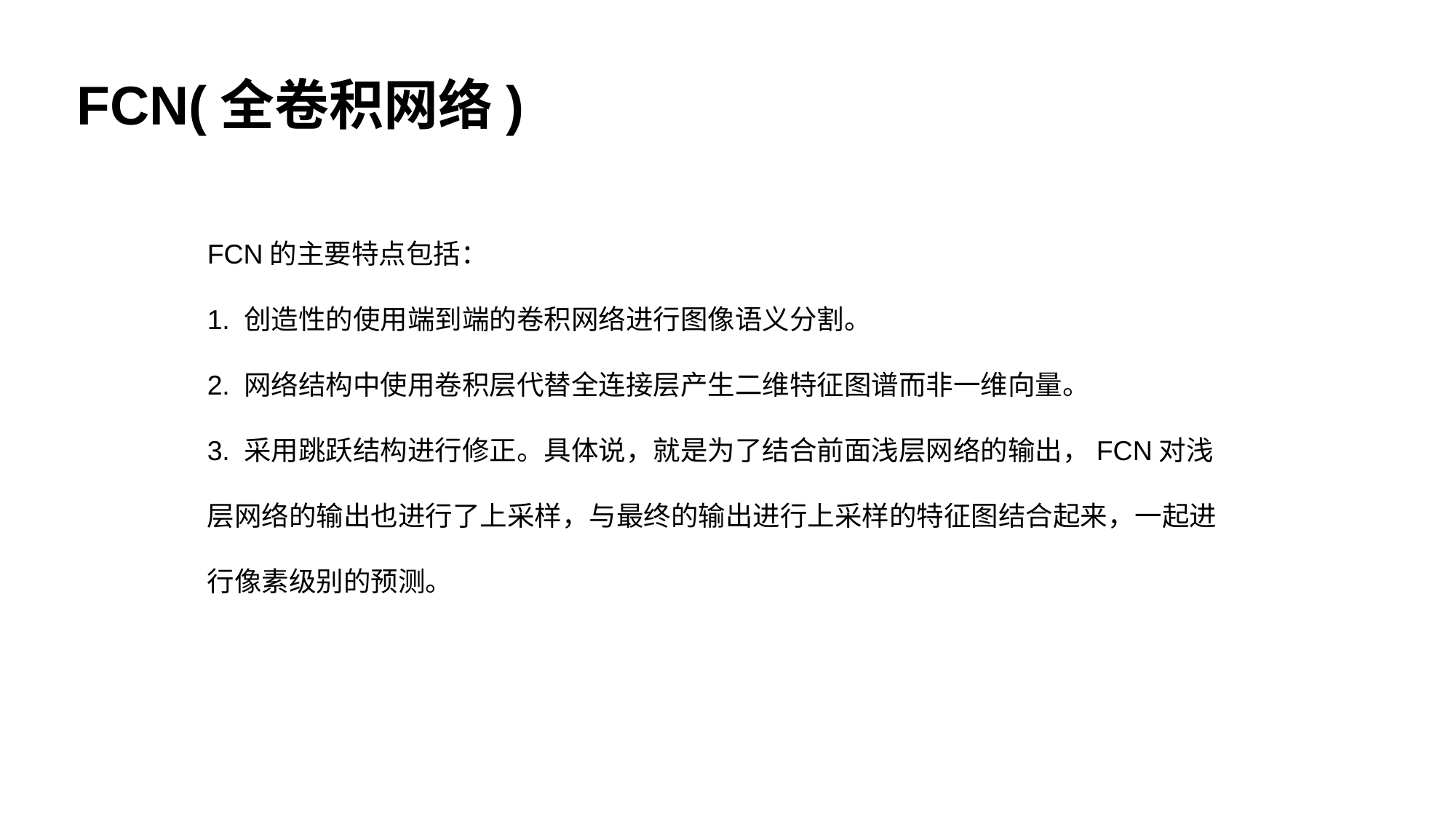

FCN(全卷积网络)
FCN的主要特点包括：
1. 创造性的使用端到端的卷积网络进行图像语义分割。
2. 网络结构中使用卷积层代替全连接层产生二维特征图谱而非一维向量。
3. 采用跳跃结构进行修正。具体说，就是为了结合前面浅层网络的输出，FCN对浅层网络的输出也进行了上采样，与最终的输出进行上采样的特征图结合起来，一起进行像素级别的预测。